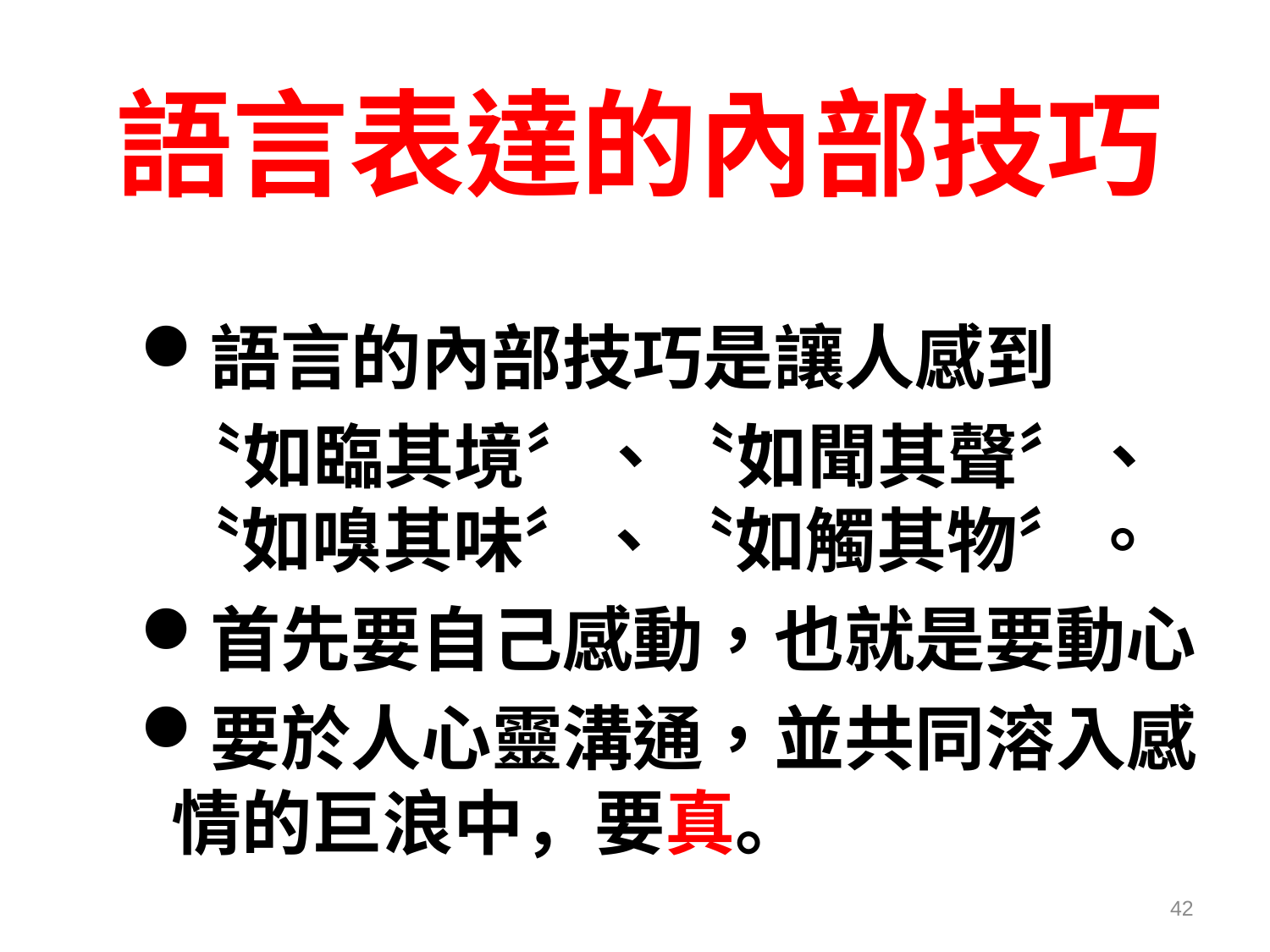

# 語言表達的內部技巧
語言的內部技巧是讓人感到
 〝如臨其境〞、〝如聞其聲〞、〝如嗅其味〞、〝如觸其物〞。
首先要自己感動，也就是要動心
要於人心靈溝通，並共同溶入感情的巨浪中，要真。
42